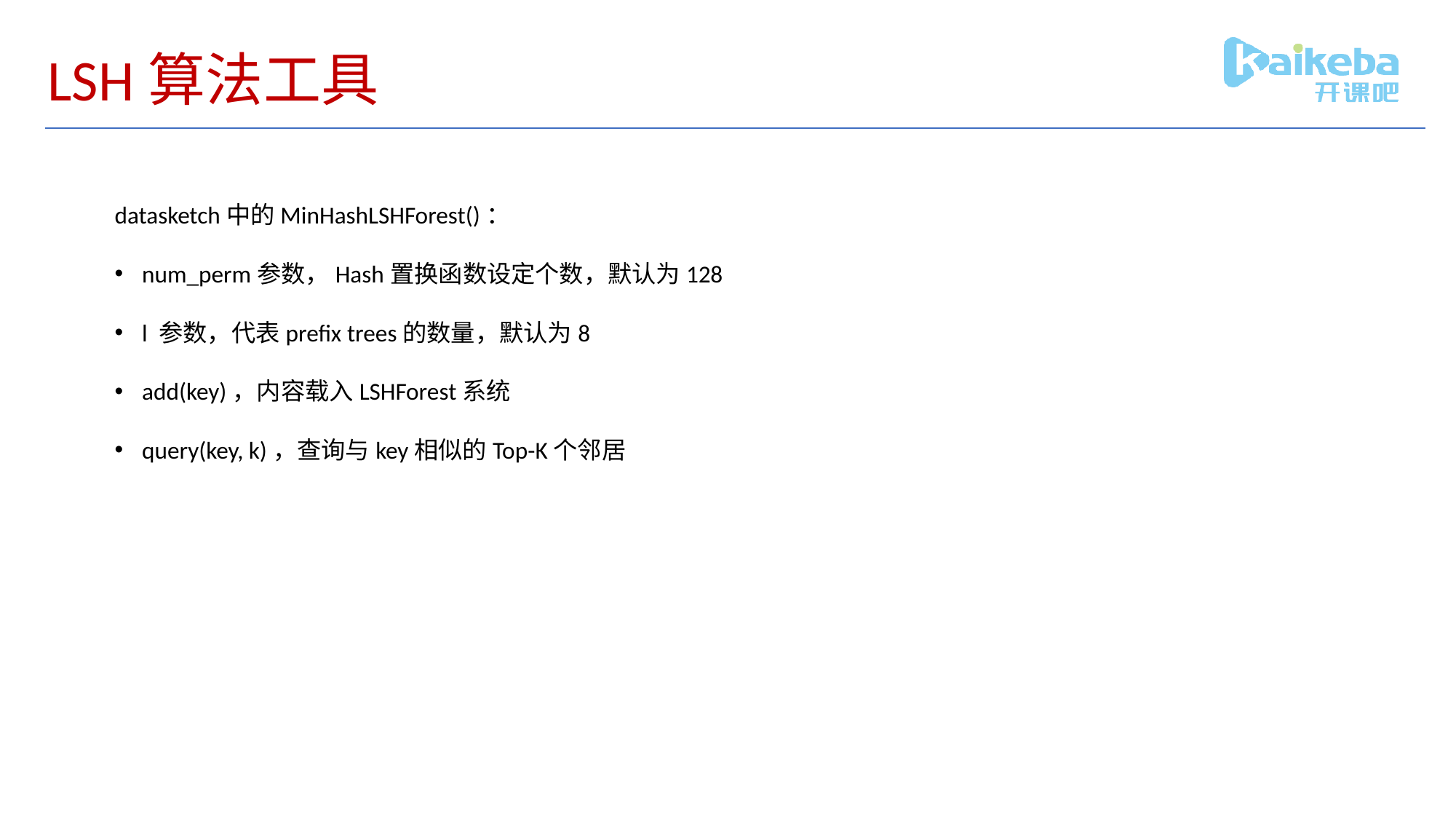

# LSH算法工具
datasketch中的MinHashLSHForest()：
num_perm参数，Hash置换函数设定个数，默认为128
l 参数，代表prefix trees的数量，默认为8
add(key)，内容载入LSHForest系统
query(key, k)，查询与key相似的Top-K个邻居